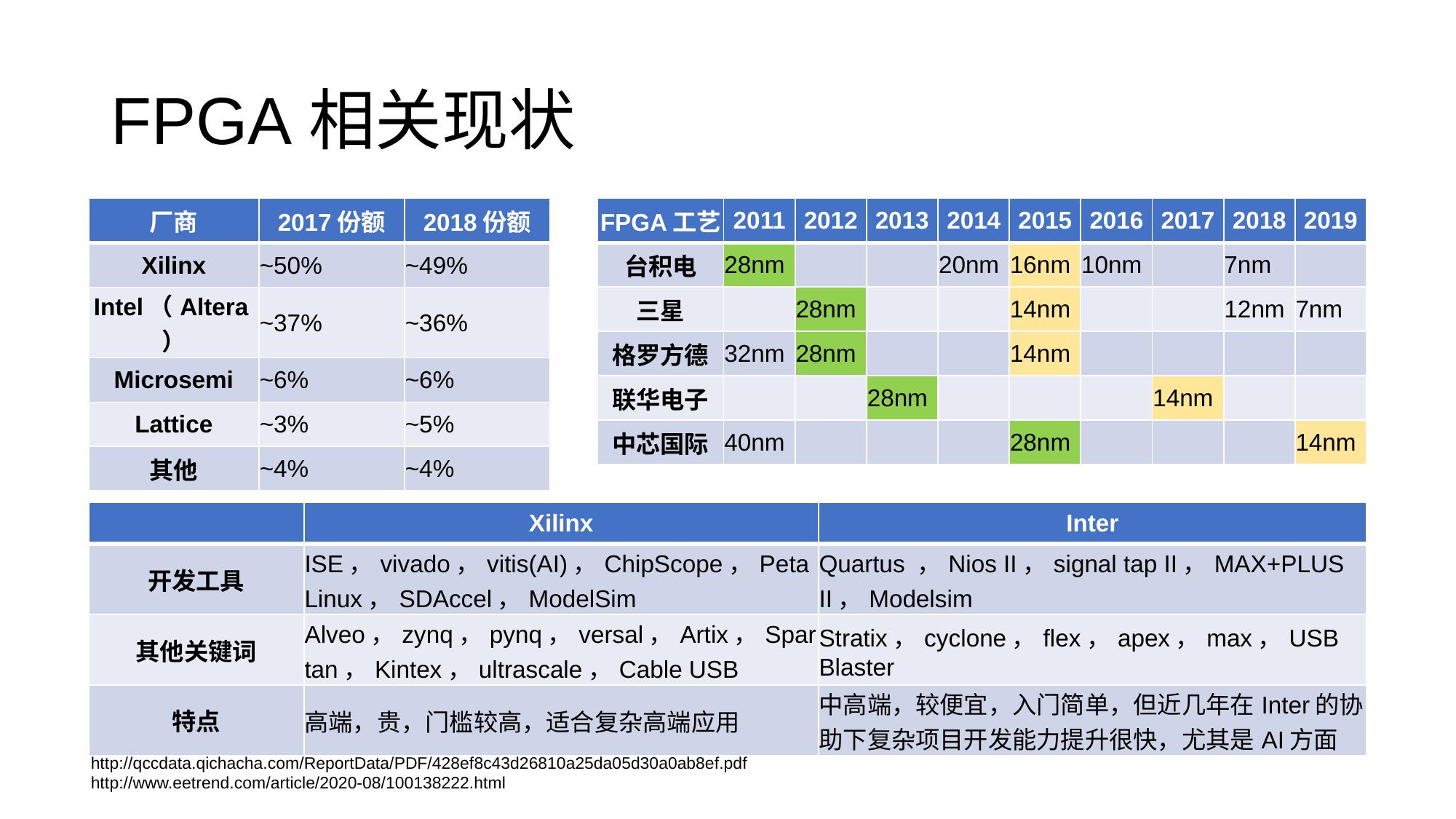

# FPGA相关现状
| 厂商 | 2017份额 | 2018份额 |
| --- | --- | --- |
| Xilinx | ~50% | ~49% |
| Intel（Altera） | ~37% | ~36% |
| Microsemi | ~6% | ~6% |
| Lattice | ~3% | ~5% |
| 其他 | ~4% | ~4% |
| FPGA工艺 | 2011 | 2012 | 2013 | 2014 | 2015 | 2016 | 2017 | 2018 | 2019 |
| --- | --- | --- | --- | --- | --- | --- | --- | --- | --- |
| 台积电 | 28nm |  |  | 20nm | 16nm | 10nm |  | 7nm |  |
| 三星 |  | 28nm |  |  | 14nm |  |  | 12nm | 7nm |
| 格罗方德 | 32nm | 28nm |  |  | 14nm |  |  |  |  |
| 联华电子 |  |  | 28nm |  |  |  | 14nm |  |  |
| 中芯国际 | 40nm |  |  |  | 28nm |  |  |  | 14nm |
|  | Xilinx | Inter |
| --- | --- | --- |
| 开发工具 | ISE，vivado，vitis(AI)，ChipScope，PetaLinux，SDAccel，ModelSim | Quartus ，Nios II，signal tap II，MAX+PLUS II，Modelsim |
| 其他关键词 | Alveo，zynq，pynq，versal，Artix，Spartan，Kintex，ultrascale，Cable USB | Stratix，cyclone，flex，apex，max，USB Blaster |
| 特点 | 高端，贵，门槛较高，适合复杂高端应用 | 中高端，较便宜，入门简单，但近几年在Inter的协助下复杂项目开发能力提升很快，尤其是AI方面 |
http://qccdata.qichacha.com/ReportData/PDF/428ef8c43d26810a25da05d30a0ab8ef.pdf
http://www.eetrend.com/article/2020-08/100138222.html